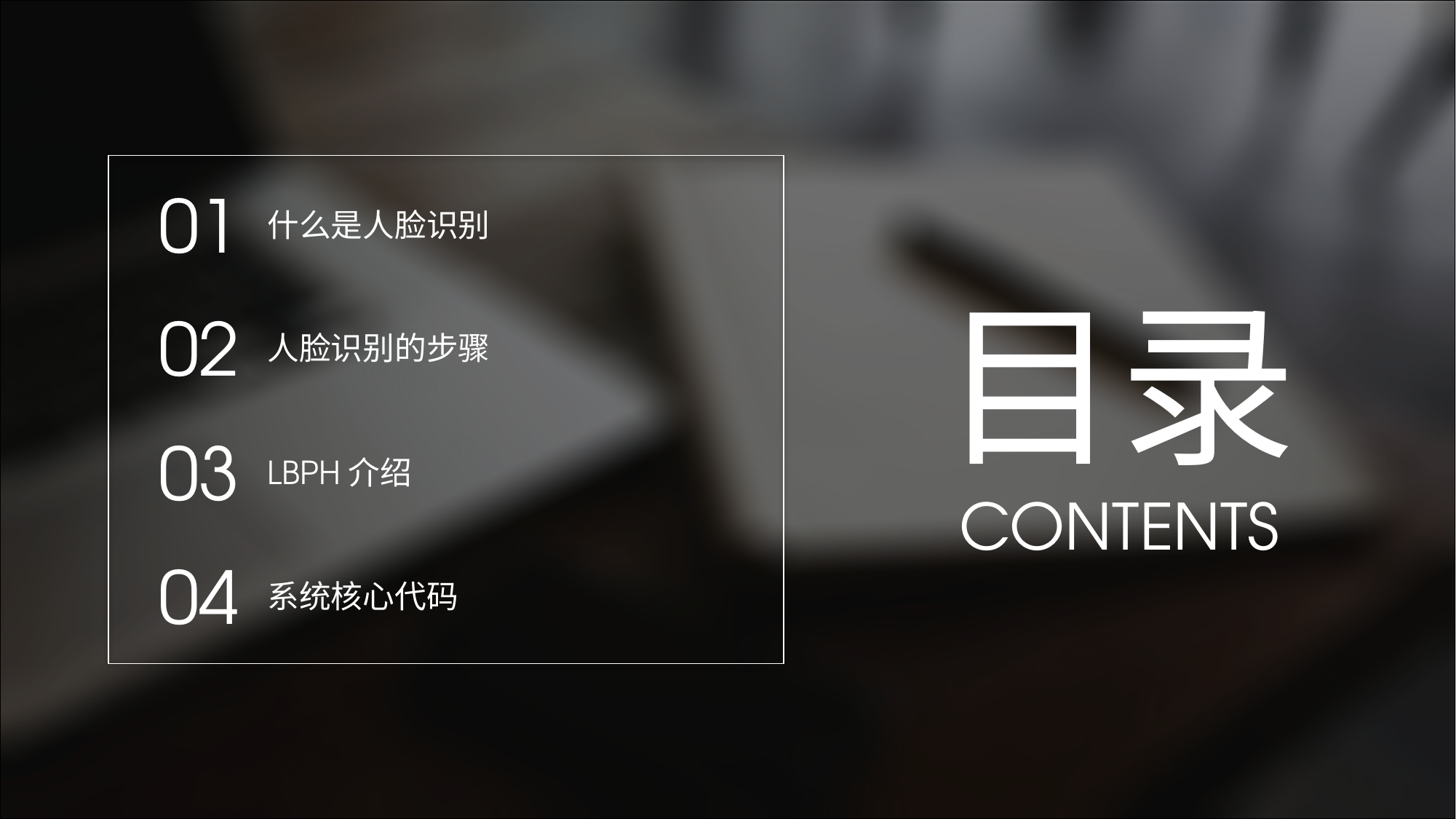

01
什么是人脸识别
目录
02
人脸识别的步骤
03
LBPH介绍
CONTENTS
04
系统核心代码